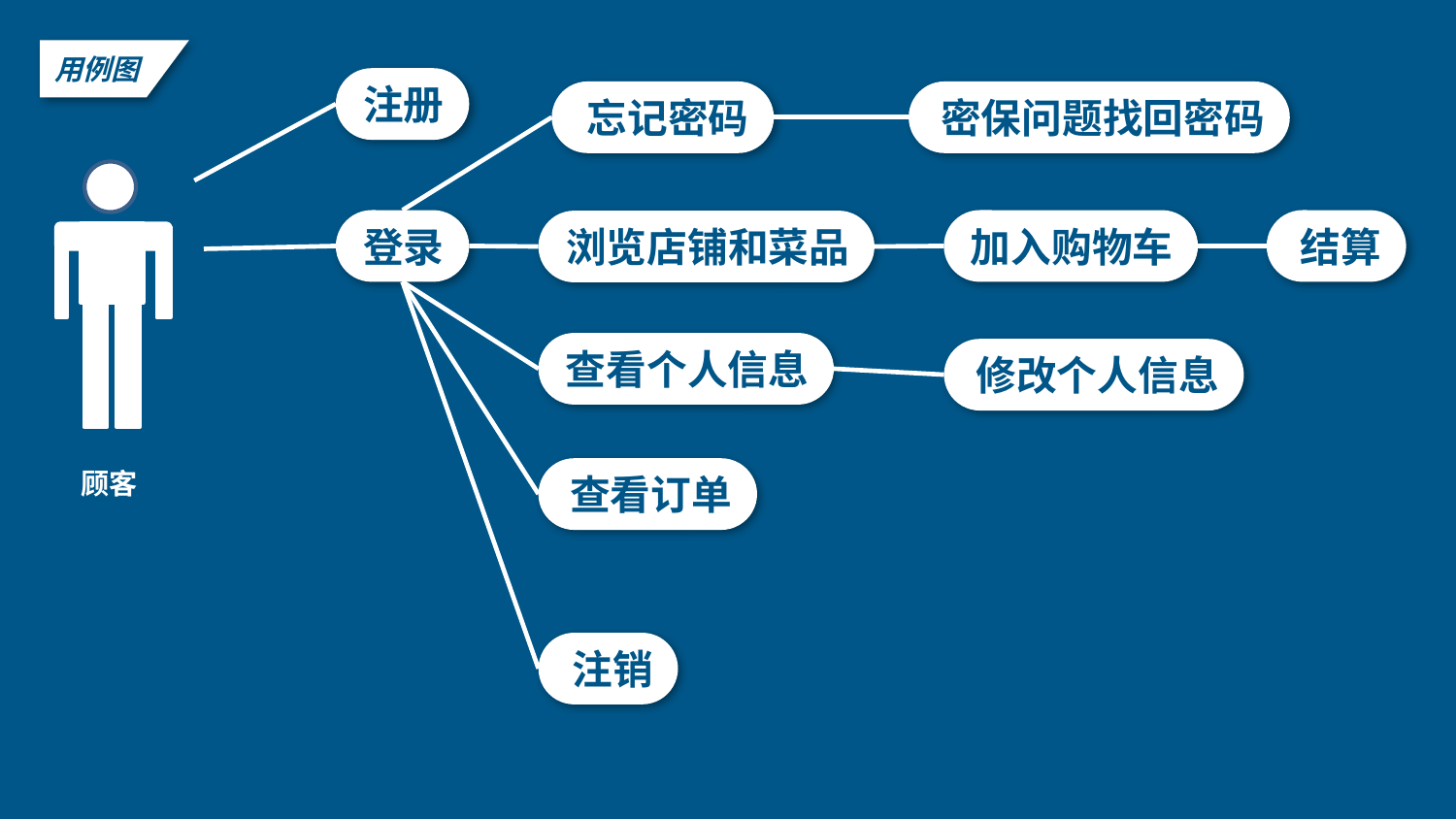

用例图
注册
忘记密码
密保问题找回密码

结算
登录
加入购物车
浏览店铺和菜品

查看个人信息
修改个人信息
顾客
查看订单
注销